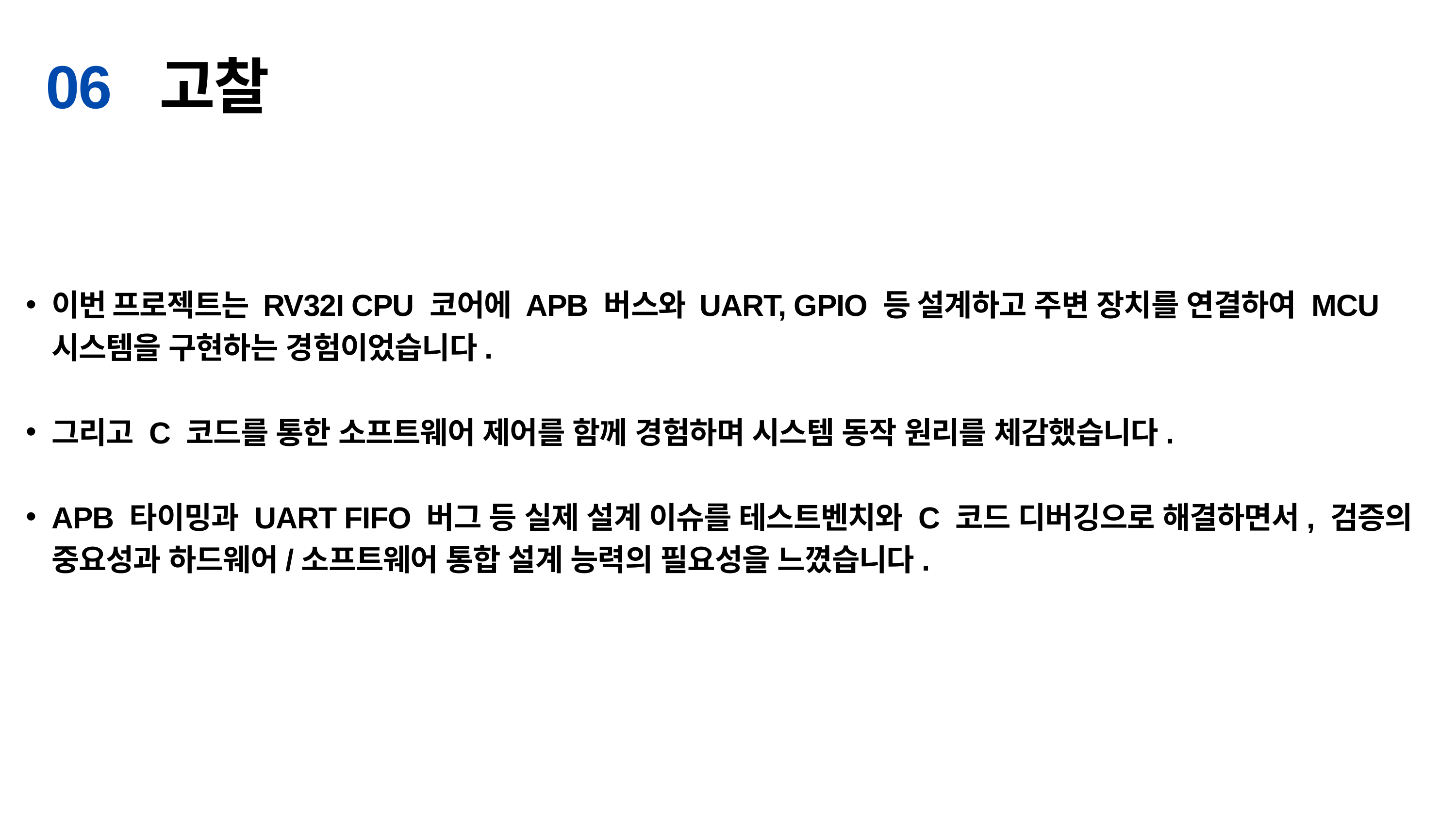

06  고찰
이번 프로젝트는 RV32I CPU 코어에 APB 버스와 UART, GPIO 등 설계하고 주변 장치를 연결하여 MCU 시스템을 구현하는 경험이었습니다.

그리고 C 코드를 통한 소프트웨어 제어를 함께 경험하며 시스템 동작 원리를 체감했습니다.

APB 타이밍과 UART FIFO 버그 등 실제 설계 이슈를 테스트벤치와 C 코드 디버깅으로 해결하면서, 검증의 중요성과 하드웨어/소프트웨어 통합 설계 능력의 필요성을 느꼈습니다.